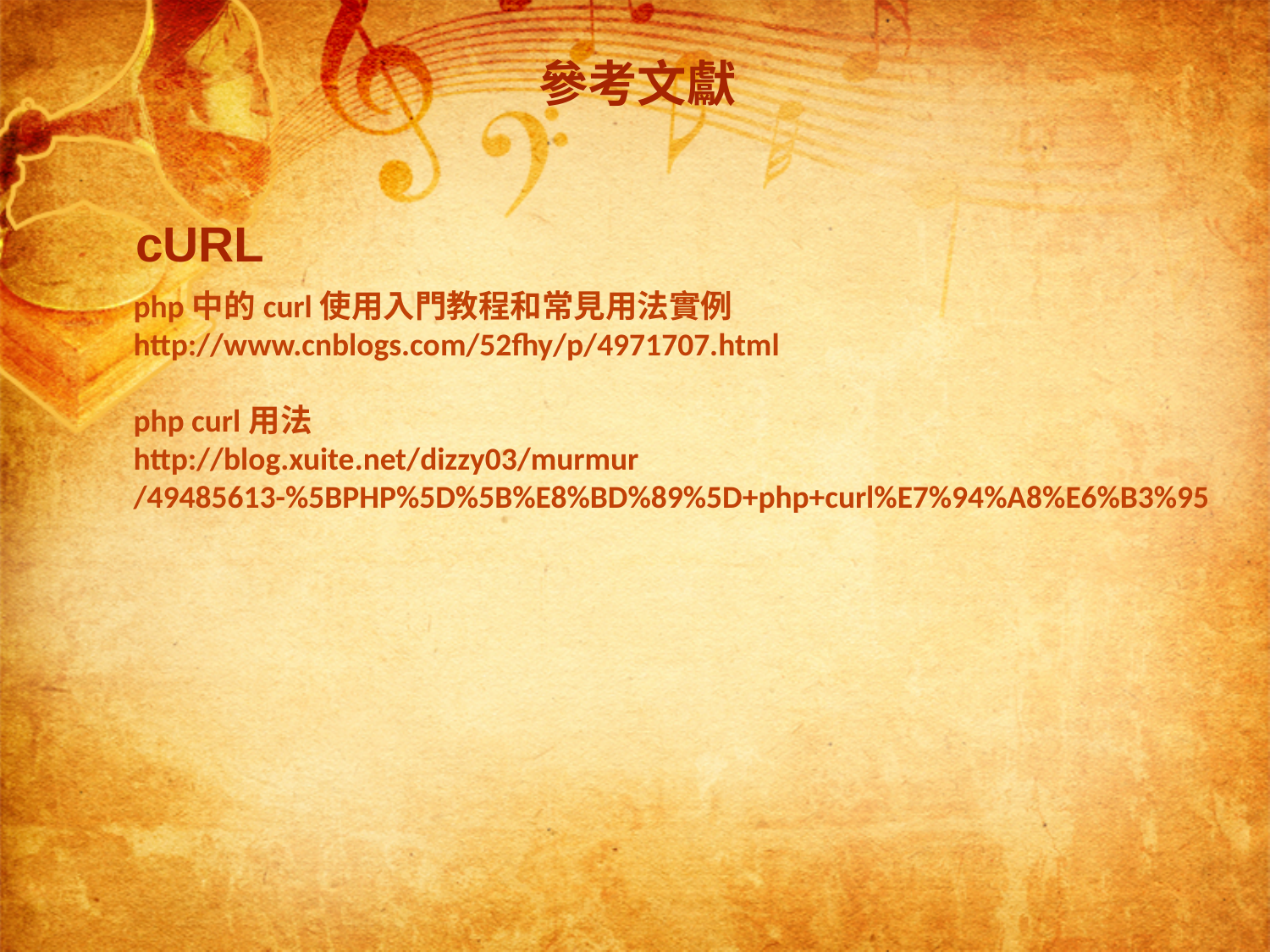

參考文獻
cURL
php中的curl使用入門教程和常見用法實例
http://www.cnblogs.com/52fhy/p/4971707.html

php curl用法
http://blog.xuite.net/dizzy03/murmur
/49485613-%5BPHP%5D%5B%E8%BD%89%5D+php+curl%E7%94%A8%E6%B3%95